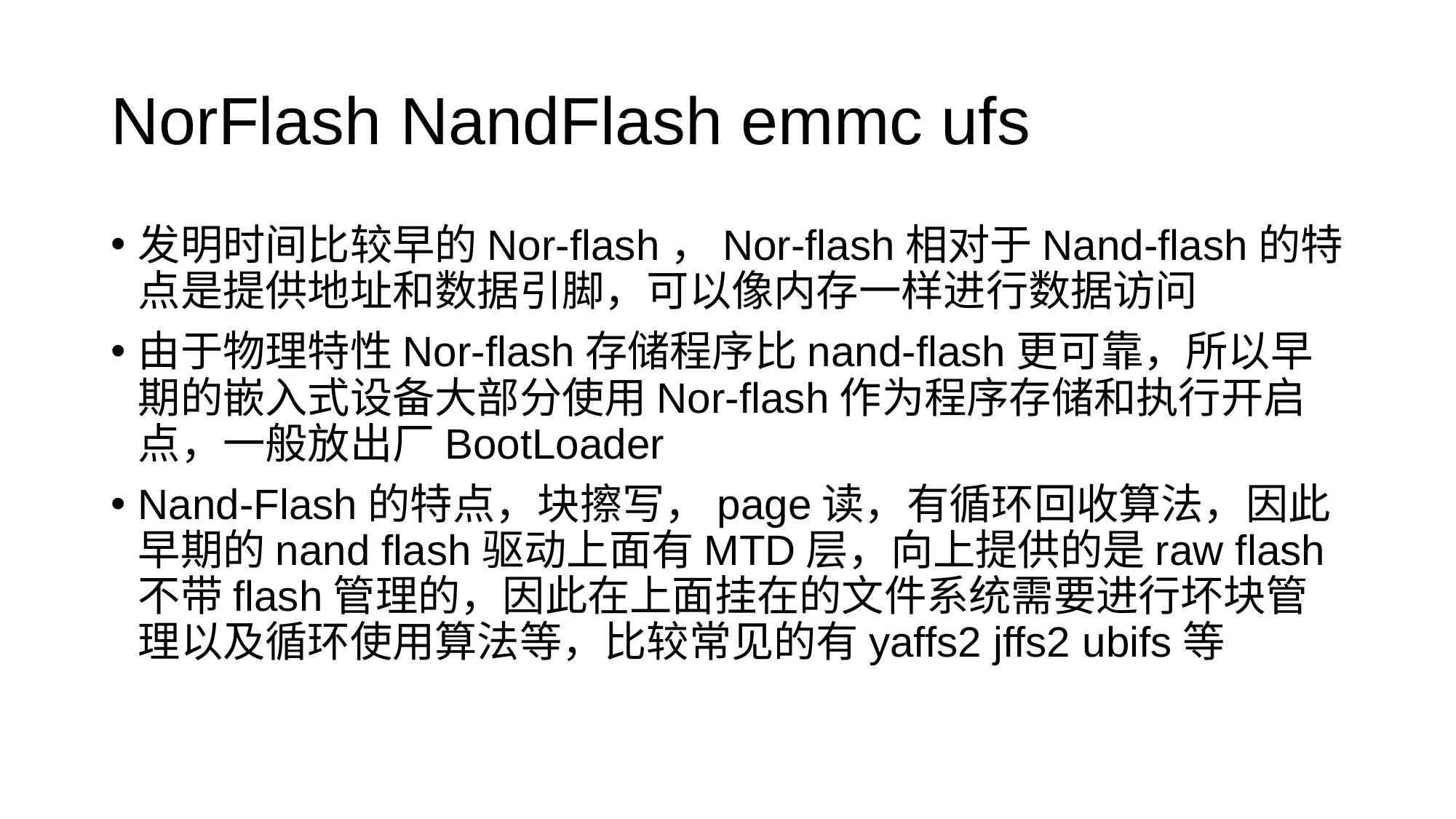

# NorFlash NandFlash emmc ufs
发明时间比较早的Nor-flash，Nor-flash相对于Nand-flash的特点是提供地址和数据引脚，可以像内存一样进行数据访问
由于物理特性Nor-flash存储程序比nand-flash更可靠，所以早期的嵌入式设备大部分使用Nor-flash作为程序存储和执行开启点，一般放出厂BootLoader
Nand-Flash的特点，块擦写，page读，有循环回收算法，因此早期的nand flash驱动上面有MTD层，向上提供的是raw flash不带flash管理的，因此在上面挂在的文件系统需要进行坏块管理以及循环使用算法等，比较常见的有yaffs2 jffs2 ubifs等